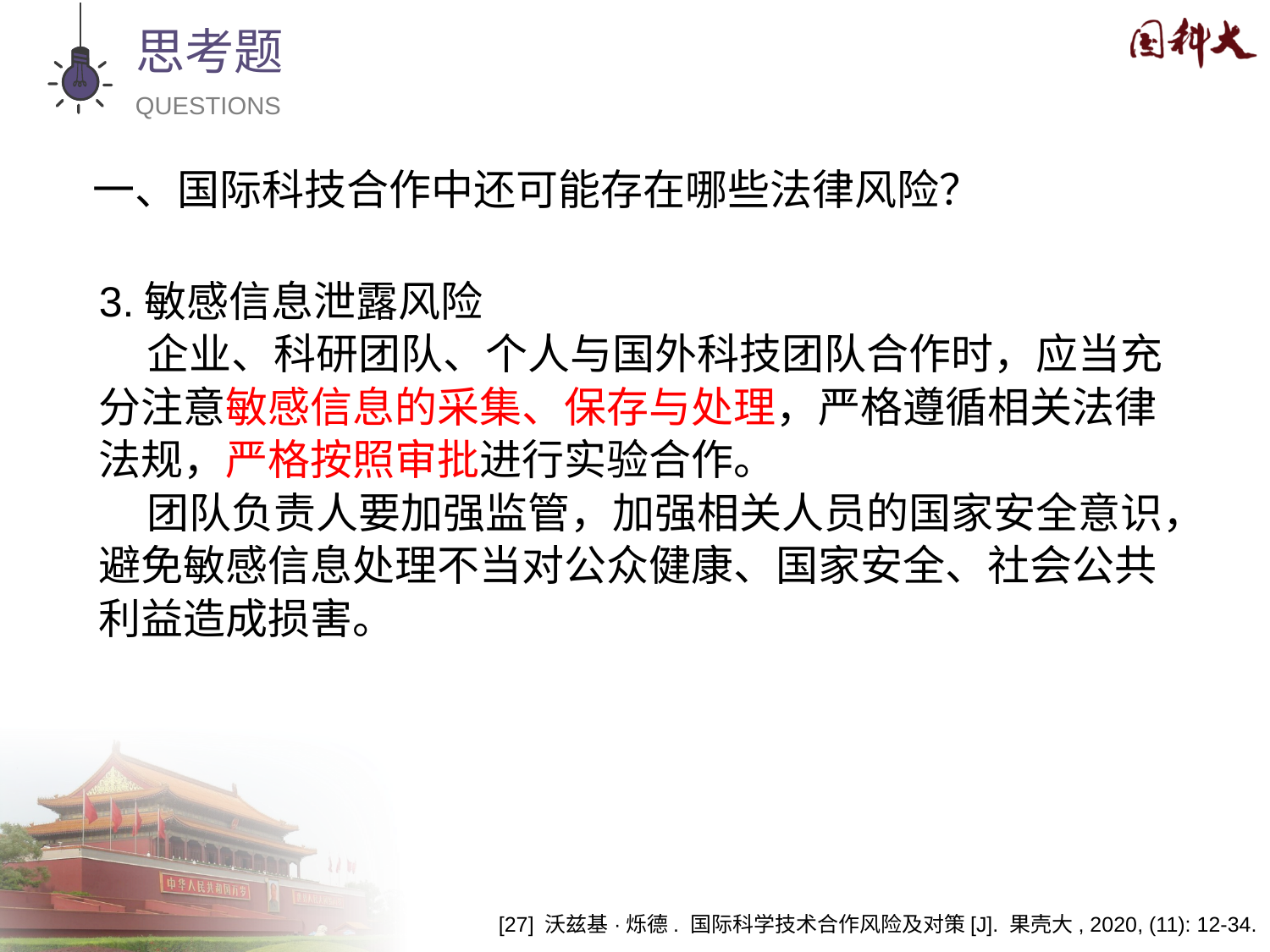

思考题
QUESTIONS
一、国际科技合作中还可能存在哪些法律风险？
3.敏感信息泄露风险
    企业、科研团队、个人与国外科技团队合作时，应当充分注意敏感信息的采集、保存与处理，严格遵循相关法律法规，严格按照审批进行实验合作。
    团队负责人要加强监管，加强相关人员的国家安全意识，避免敏感信息处理不当对公众健康、国家安全、社会公共利益造成损害。
[27] 沃兹基·烁德. 国际科学技术合作风险及对策[J]. 果壳大, 2020, (11): 12-34.